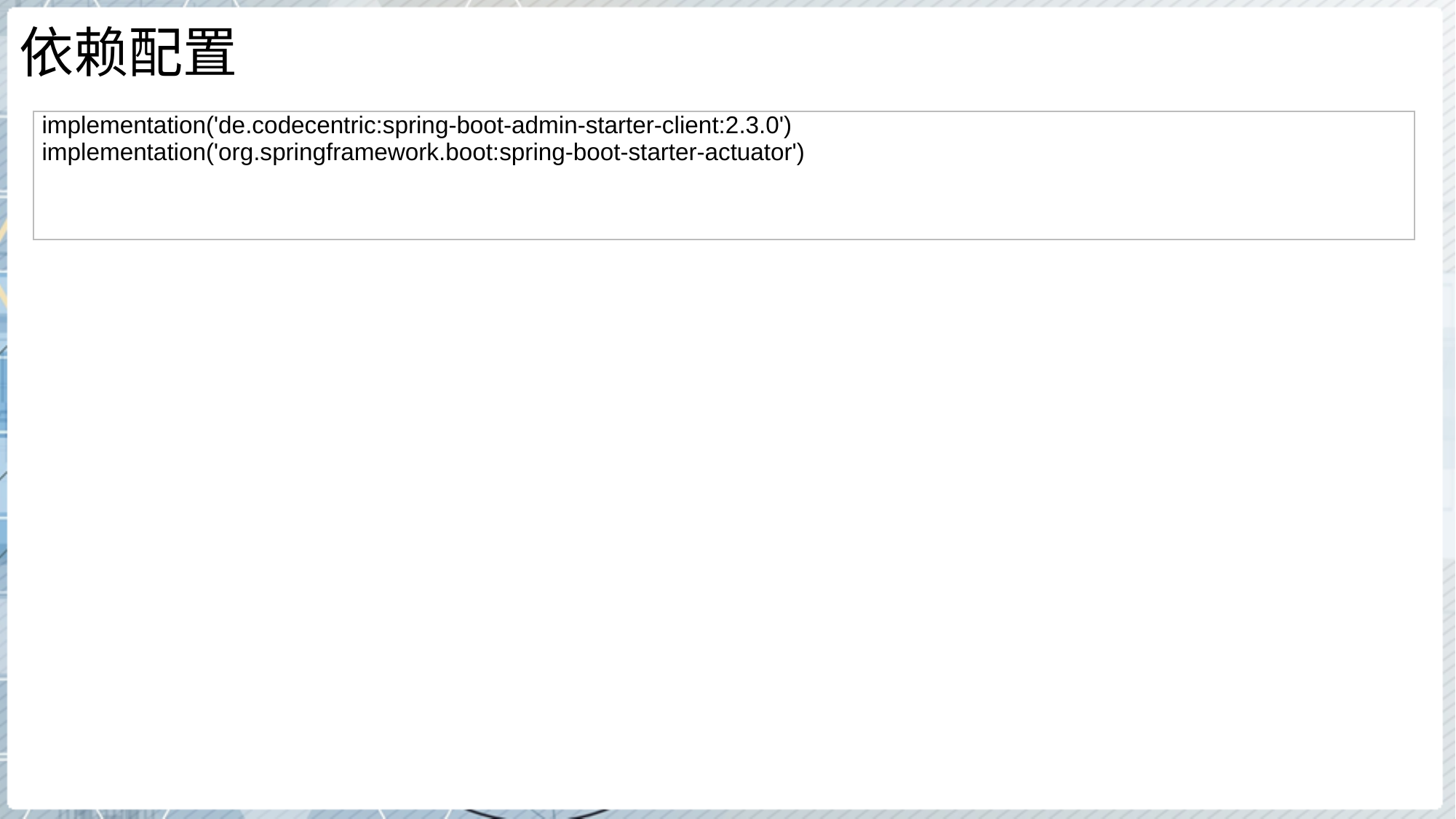

# 依赖配置
| implementation('de.codecentric:spring-boot-admin-starter-client:2.3.0') implementation('org.springframework.boot:spring-boot-starter-actuator') |
| --- |